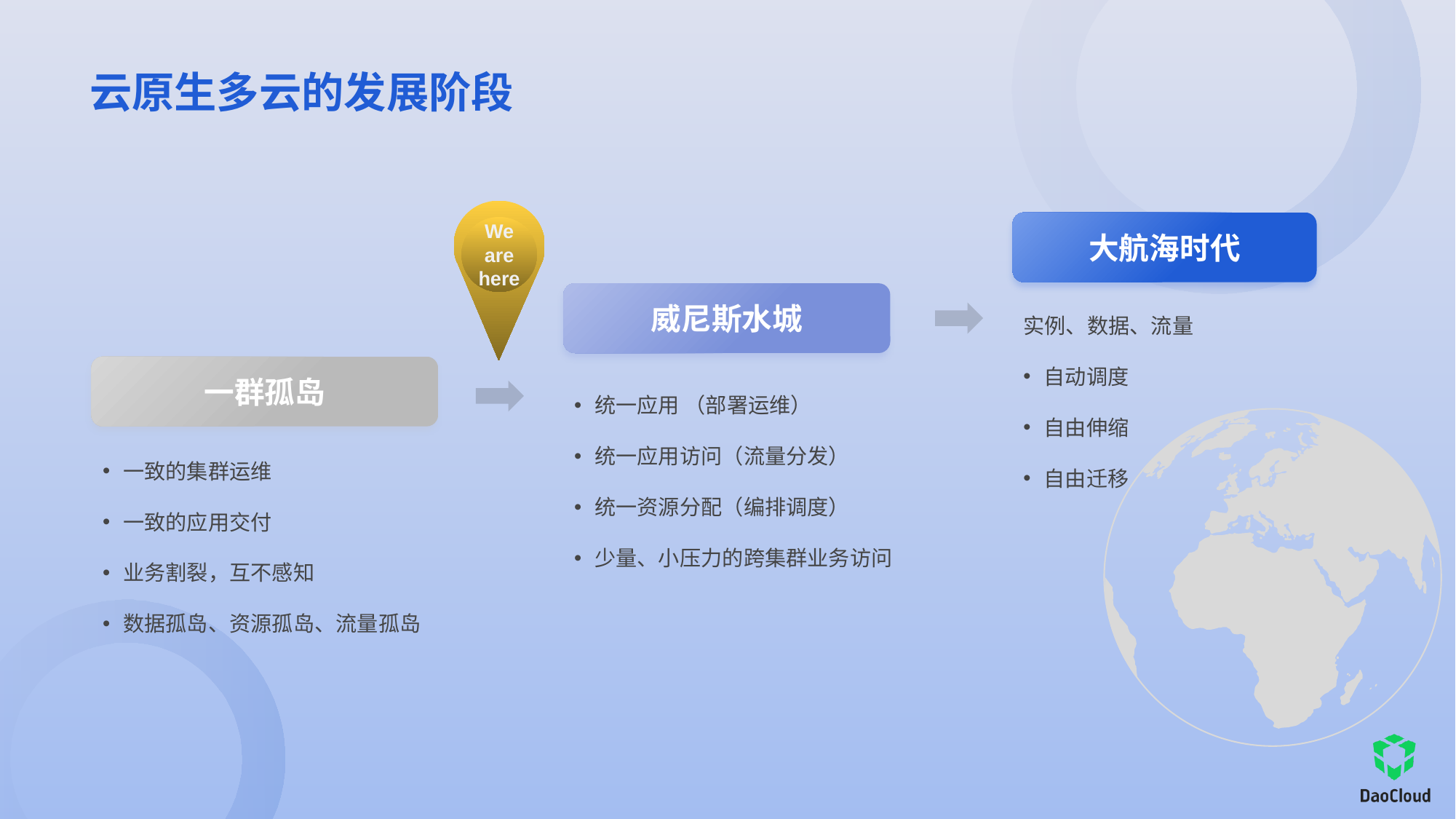

# 云原生多云的发展阶段

We
are
here
大航海时代
实例、数据、流量
自动调度
自由伸缩
自由迁移

威尼斯水城
统一应用 （部署运维）
统一应用访问（流量分发）
统一资源分配（编排调度）
少量、小压力的跨集群业务访问

一群孤岛

一致的集群运维
一致的应用交付
业务割裂，互不感知
数据孤岛、资源孤岛、流量孤岛
8